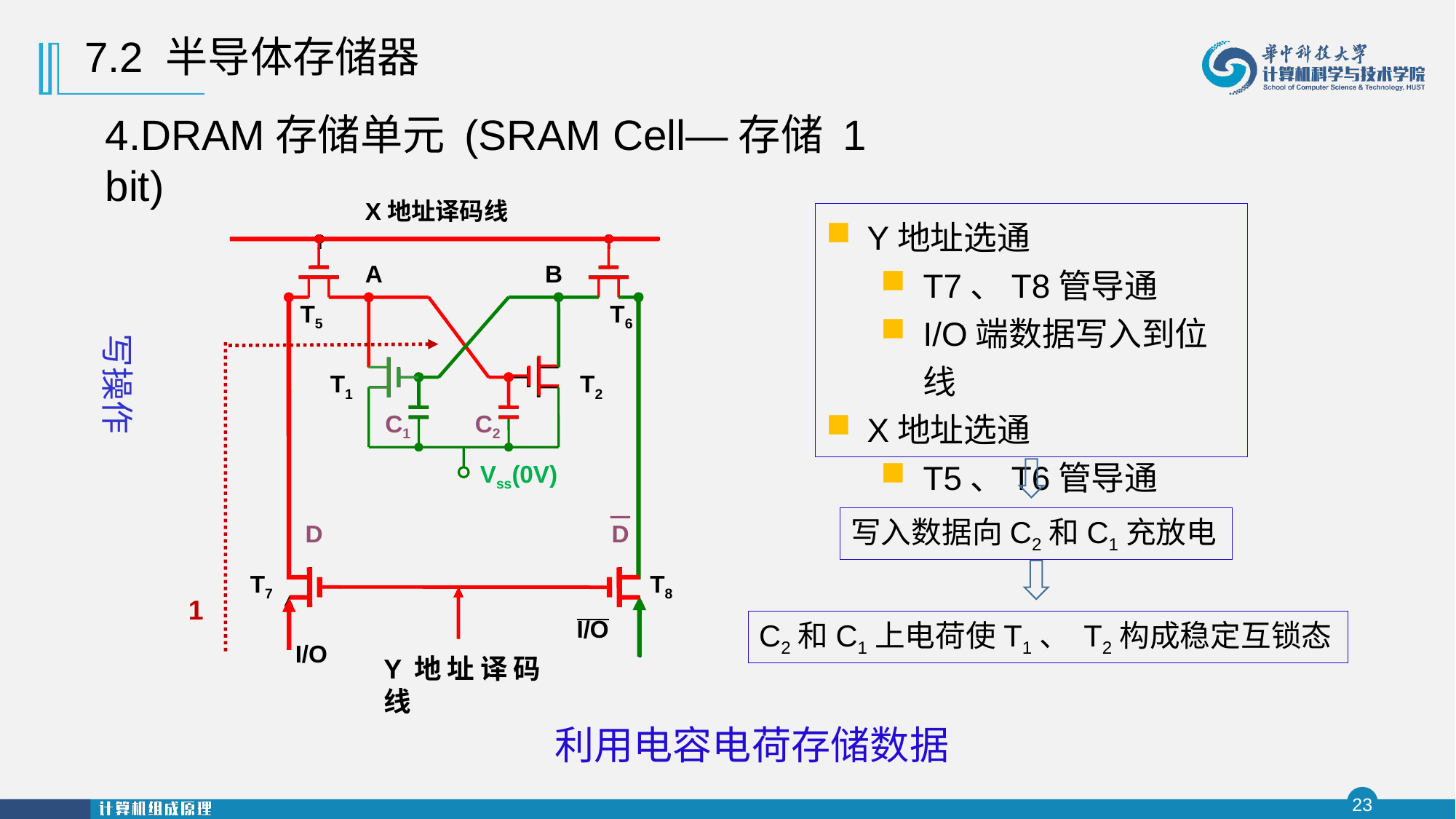

7.2 半导体存储器
4.DRAM存储单元 (SRAM Cell—存储 1 bit)
X地址译码线
Y地址选通
T7、T8管导通
I/O端数据写入到位线
X地址选通
T5、T6管导通

A
B

T5

T6

  写操作

1

T1
T2

C1

C2

Vss(0V)

写入数据向C2和C1充放电
D
D

T7

T8

C2和C1上电荷使T1、 T2构成稳定互锁态
O/I
I/O
Y地址译码线
利用电容电荷存储数据